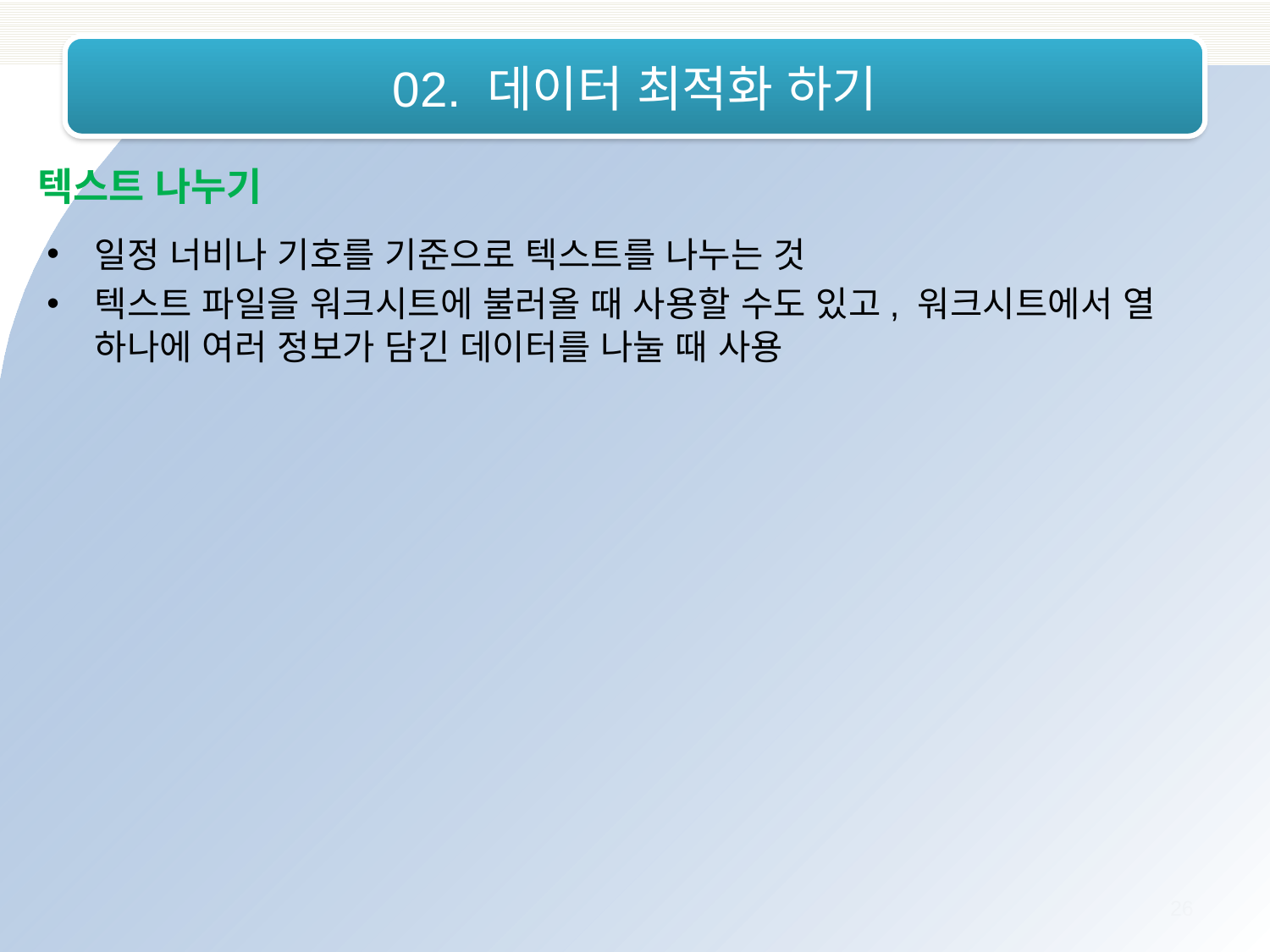

# 02. 데이터 최적화 하기
텍스트 나누기
일정 너비나 기호를 기준으로 텍스트를 나누는 것
텍스트 파일을 워크시트에 불러올 때 사용할 수도 있고, 워크시트에서 열 하나에 여러 정보가 담긴 데이터를 나눌 때 사용
26